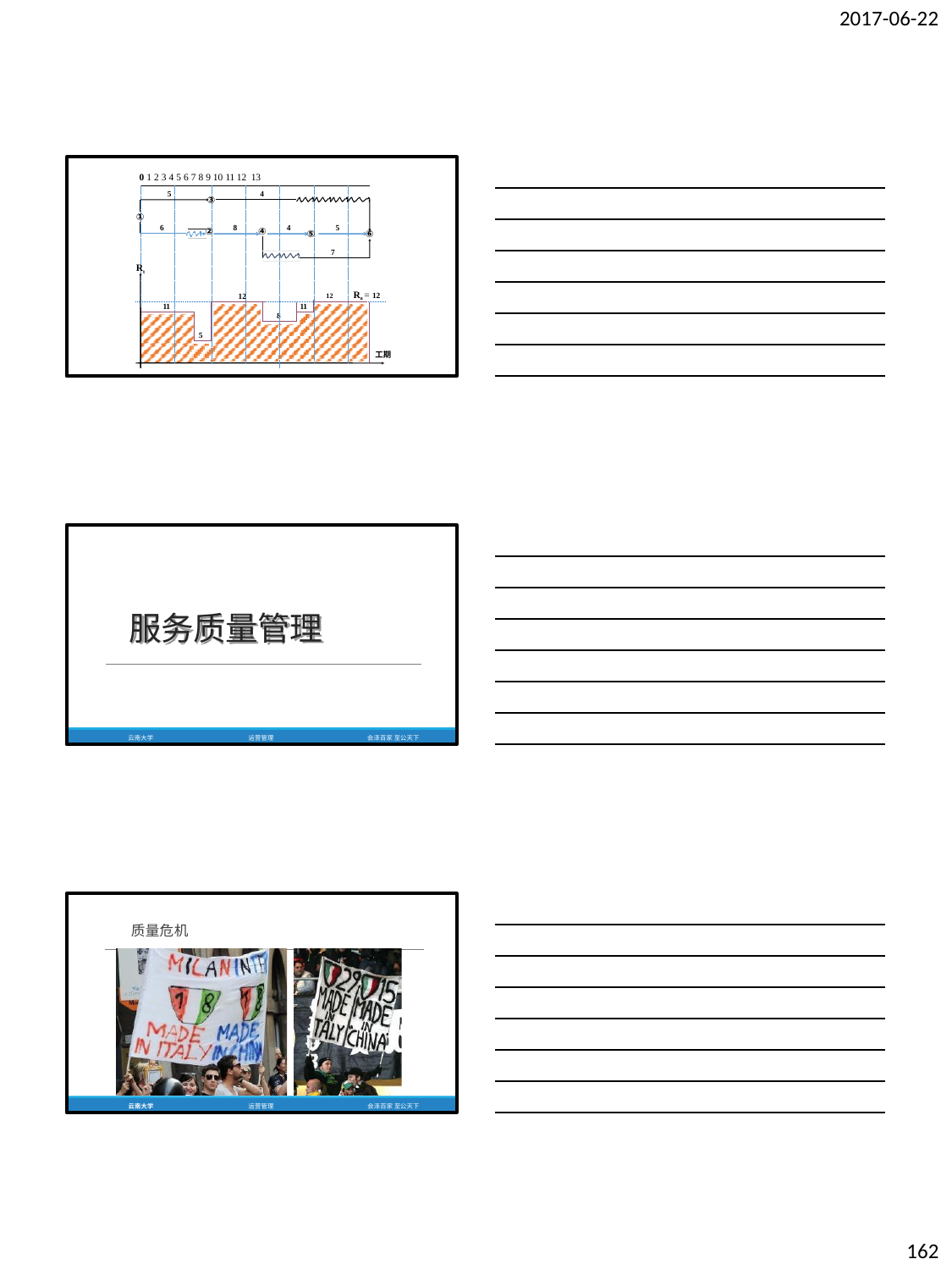

2017-06-22

0 1 2 3 4 5 6 7 8 9 10 11 12 13

5	4

③

①

6
8
4
5

②	④
⑤
⑥

7

Rt

12	Ra = 12
12
11

11

8

5

工期

服务质量管理

云南大学
运营管理
会泽百家 至公天下

质量危机

云南大学
运营管理
会泽百家 至公天下

162